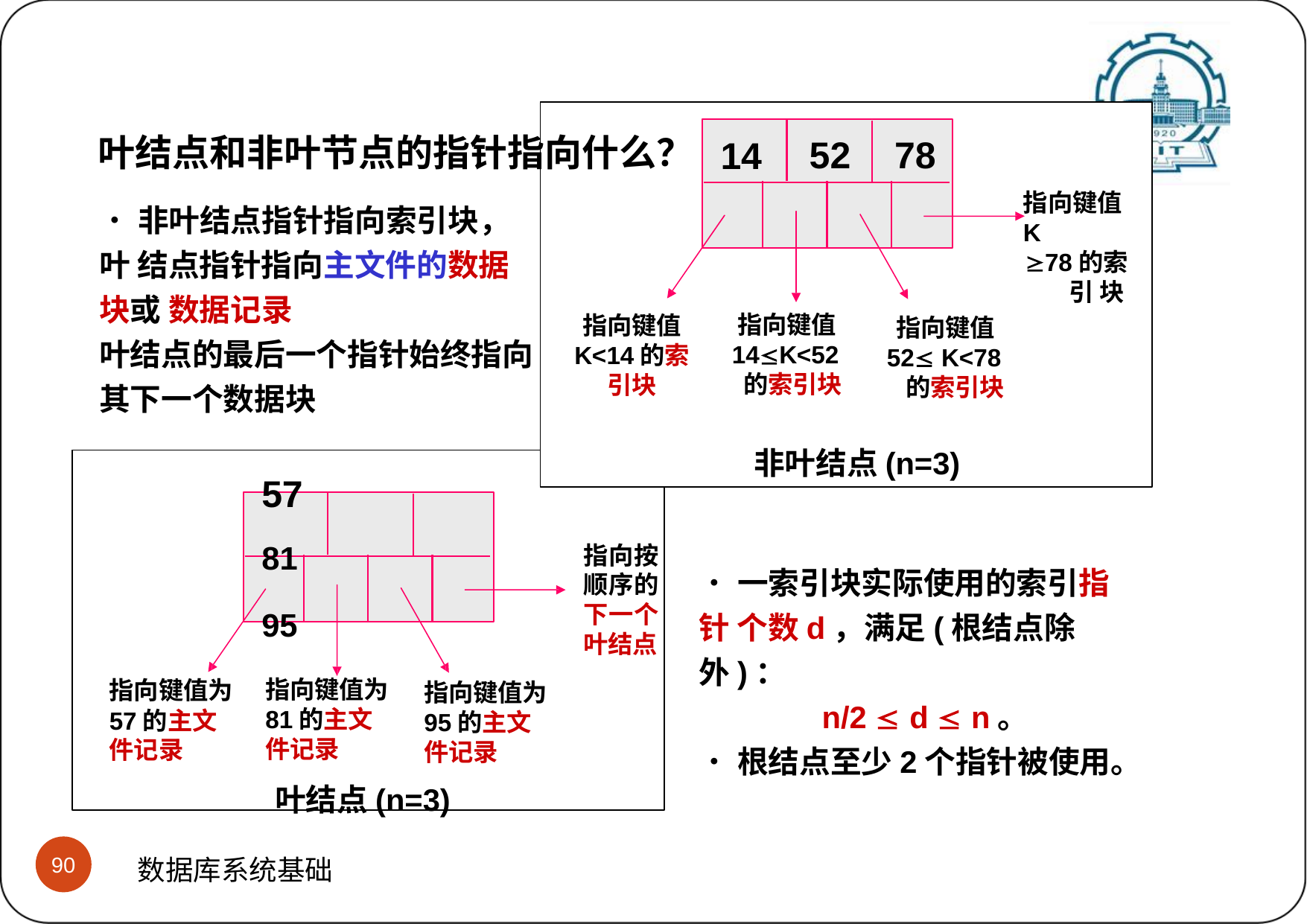

# B+树(B+ Tree) (3)B+树的存储约定

叶结点和非叶节点的指针指向什么？
52	78
14

指向键值K
≥78的索引 块
•非叶结点指针指向索引块，叶 结点指针指向主文件的数据块或 数据记录
叶结点的最后一个指针始终指向其下一个数据块

57	81	95

指向键值 14≤K<52
的索引块
指向键值 K<14的索 引块
指向键值 52≤ K<78
的索引块
非叶结点(n=3)

指向按 顺序的 下一个 叶结点

•一索引块实际使用的索引指针 个数d，满足(根结点除外)：
n/2 ≤ d ≤ n。
•根结点至少2个指针被使用。

指向键值为 81的主文 件记录
指向键值为 57的主文 件记录
指向键值为 95的主文 件记录
叶结点(n=3)